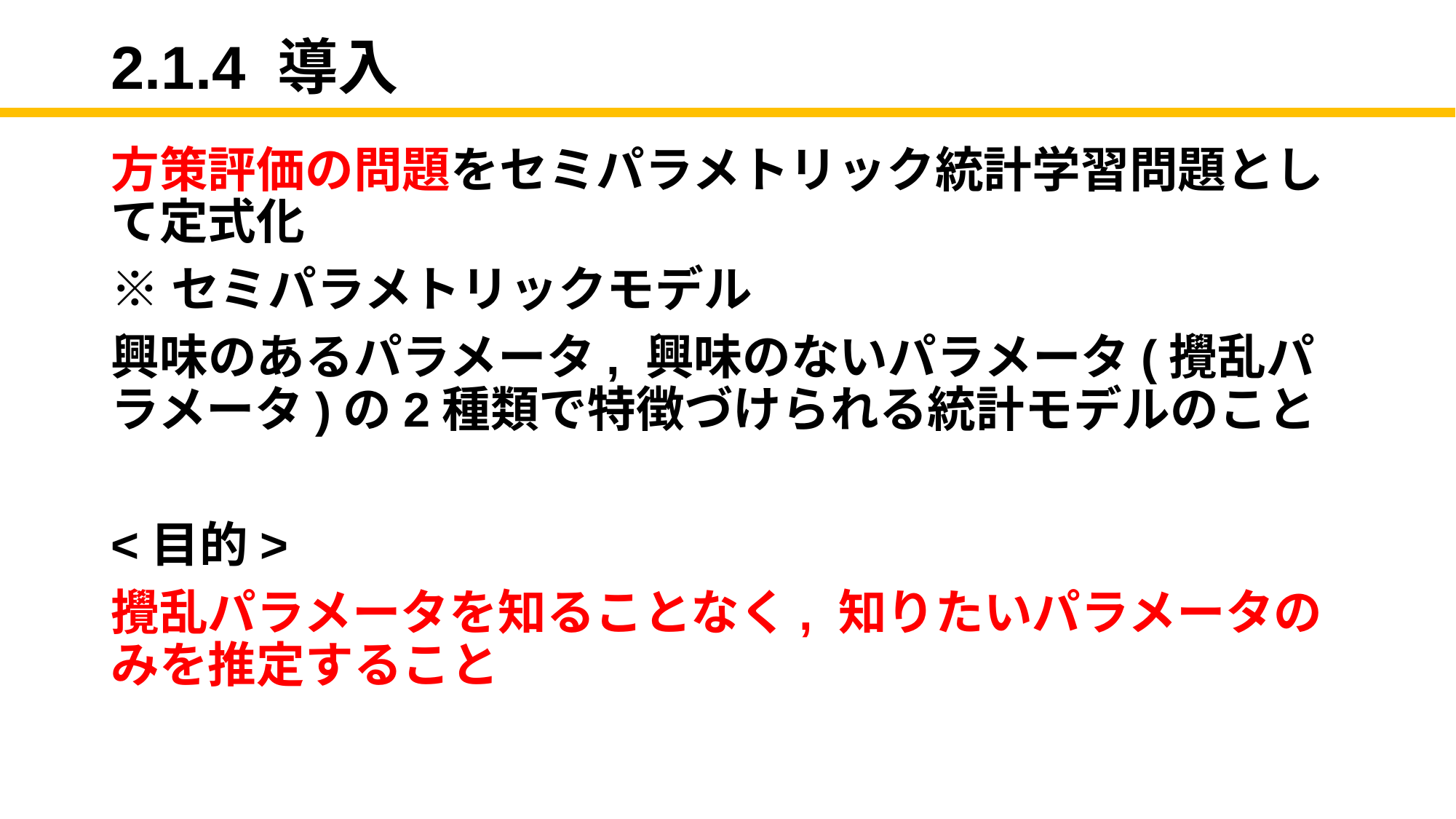

# 2.1.4 導入
方策評価の問題をセミパラメトリック統計学習問題として定式化
※セミパラメトリックモデル
興味のあるパラメータ, 興味のないパラメータ(攪乱パラメータ)の2種類で特徴づけられる統計モデルのこと

<目的>
攪乱パラメータを知ることなく, 知りたいパラメータのみを推定すること